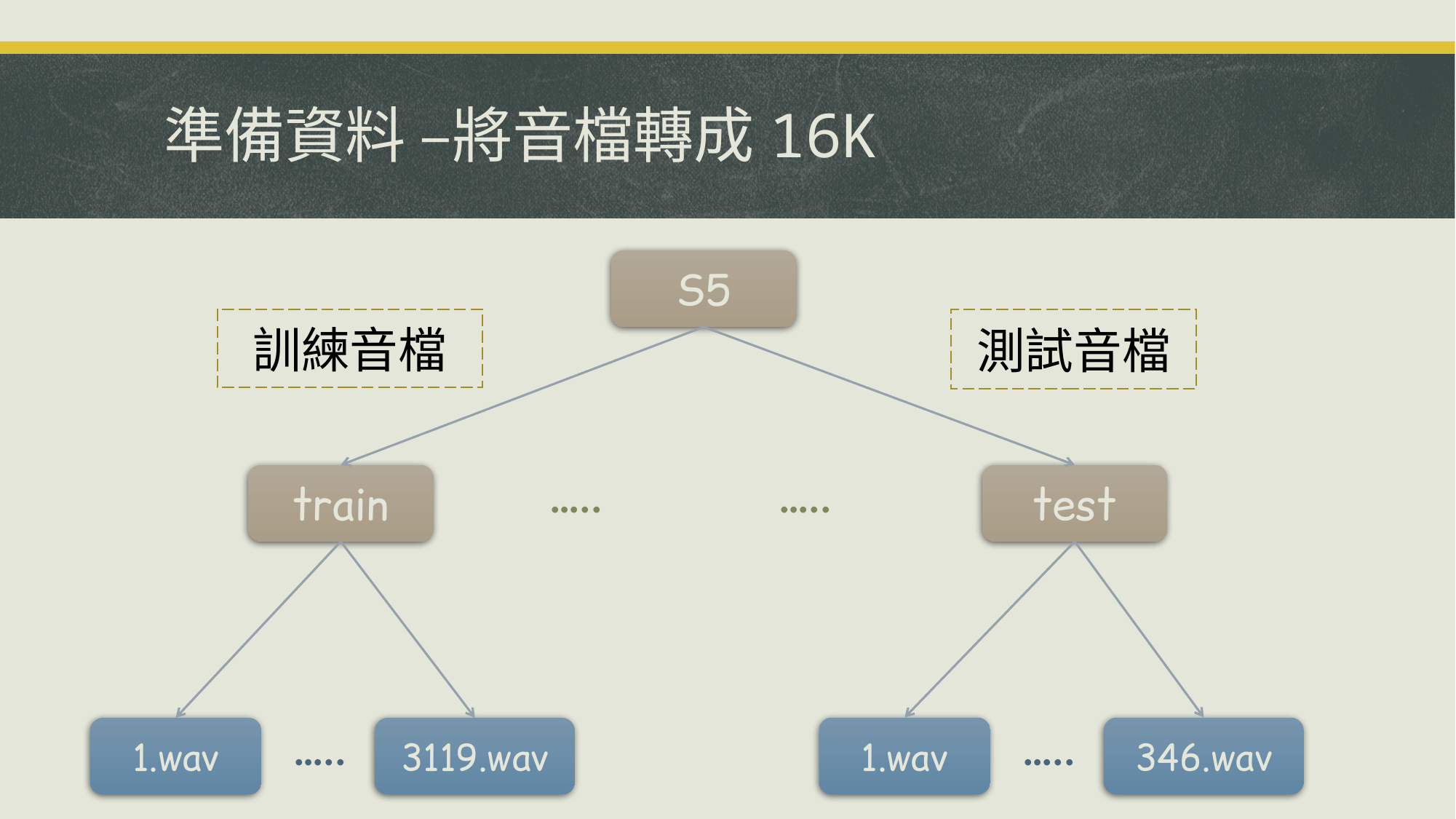

# 準備資料 –將音檔轉成16K
S5
訓練音檔
測試音檔
train
…..
…..
test
1.wav
…..
346.wav
1.wav
…..
3119.wav